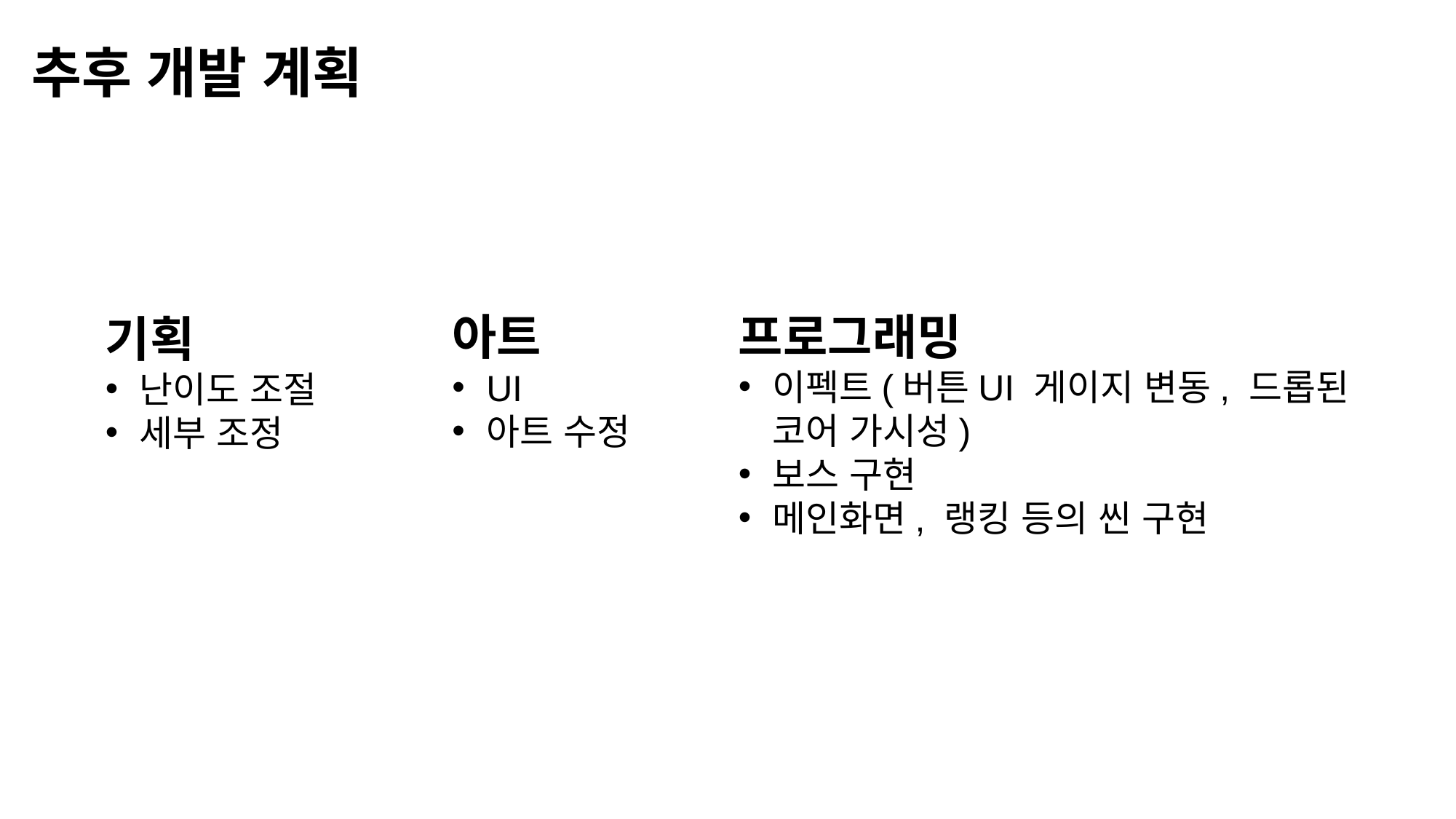

# 추후 개발 계획
프로그래밍
이펙트(버튼UI 게이지 변동, 드롭된 코어 가시성)
보스 구현
메인화면, 랭킹 등의 씬 구현
아트
UI
아트 수정
기획
난이도 조절
세부 조정